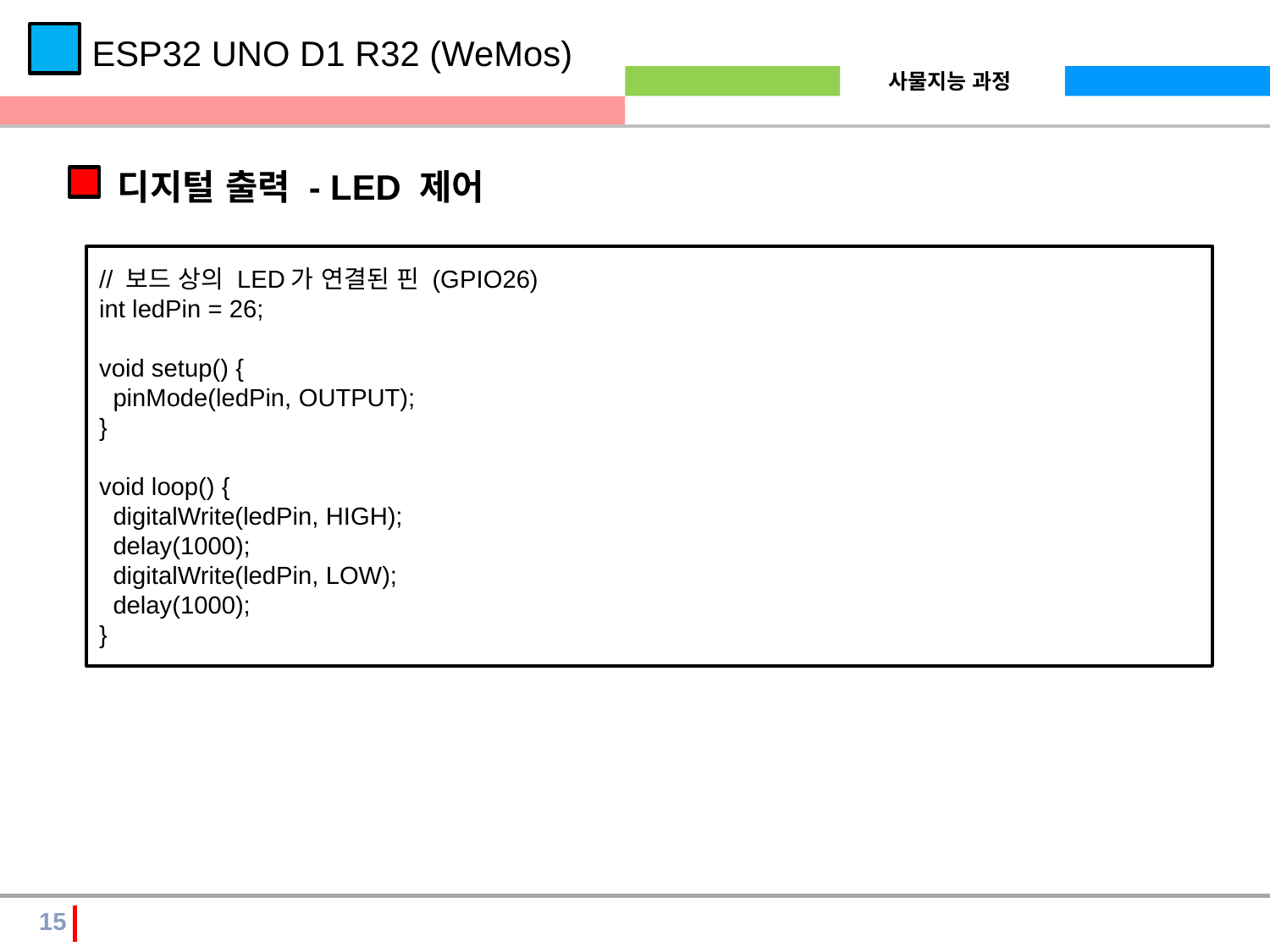

ESP32 UNO D1 R32 (WeMos)
디지털 출력 - LED 제어

// 보드 상의 LED가 연결된 핀 (GPIO26)
int ledPin = 26;

void setup() {
  pinMode(ledPin, OUTPUT);
}

void loop() {
  digitalWrite(ledPin, HIGH);
  delay(1000);
  digitalWrite(ledPin, LOW);
  delay(1000);
}
15